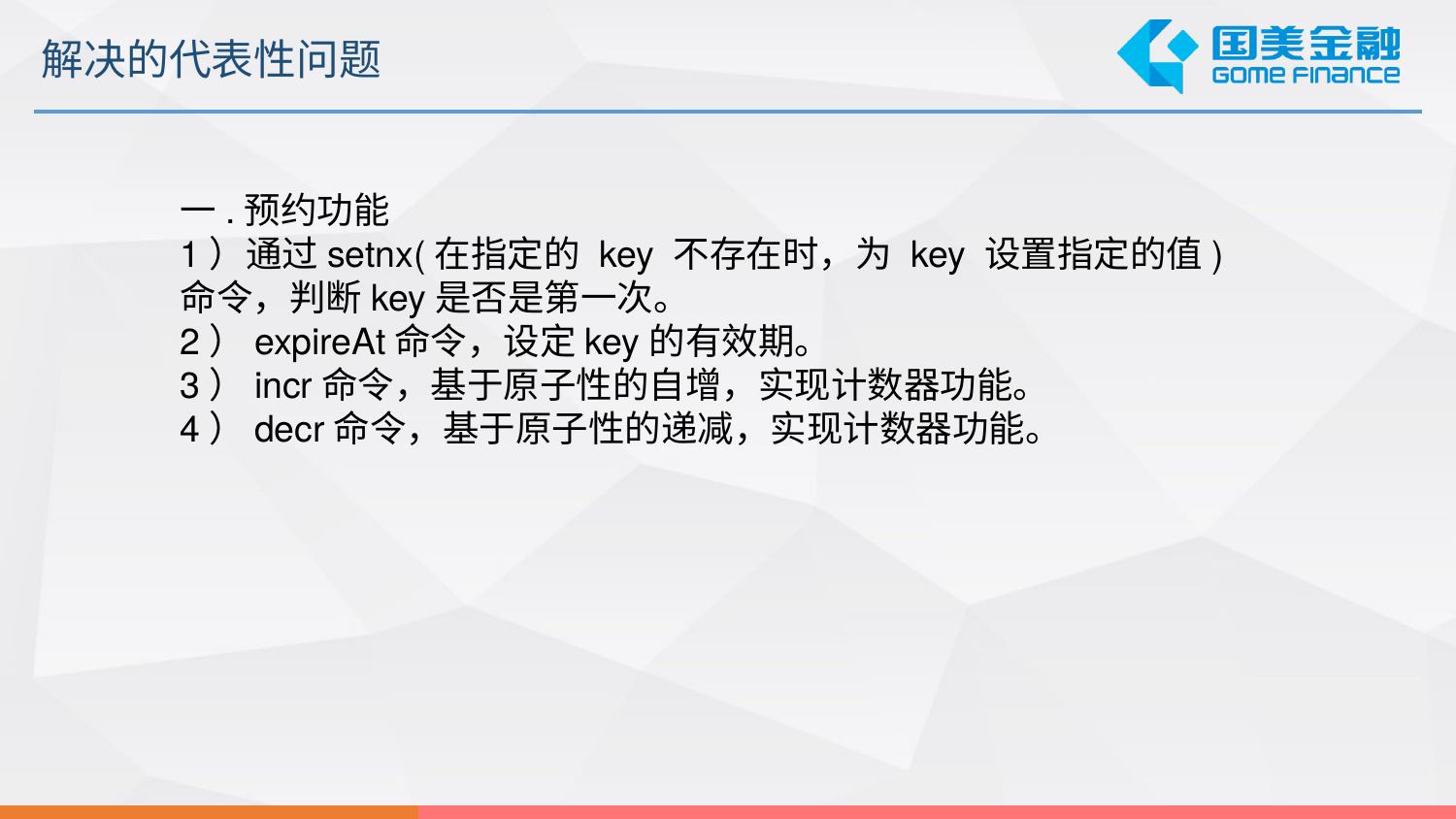

解决的代表性问题
一.预约功能
1）通过setnx(在指定的 key 不存在时，为 key 设置指定的值)命令，判断key是否是第一次。
2）expireAt命令，设定key的有效期。
3）incr命令，基于原子性的自增，实现计数器功能。
4）decr命令，基于原子性的递减，实现计数器功能。